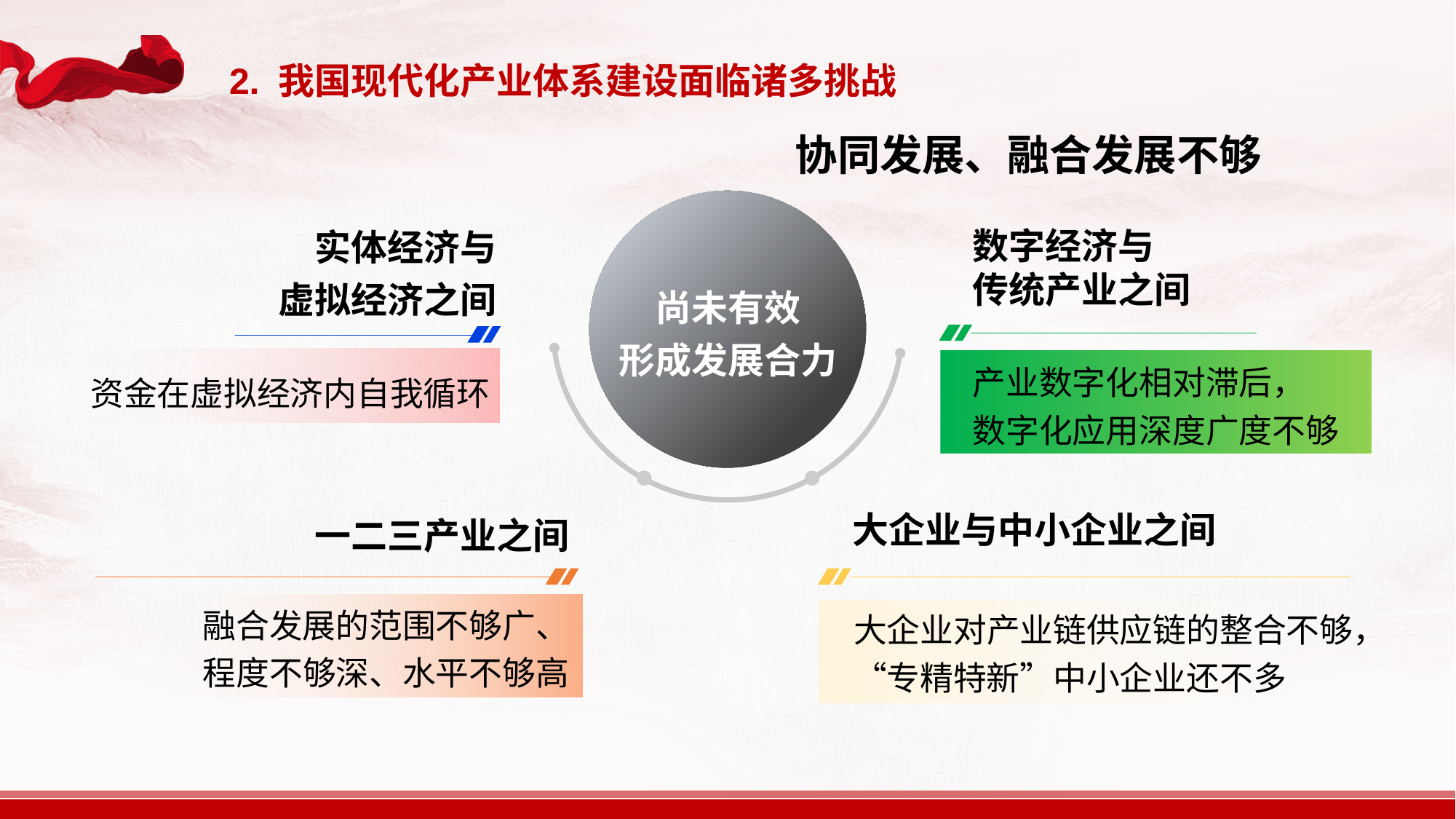

2. 我国现代化产业体系建设面临诸多挑战
协同发展、融合发展不够

实体经济与
虚拟经济之间
数字经济与
传统产业之间
尚未有效
形成发展合力

资金在虚拟经济内自我循环

产业数字化相对滞后，
数字化应用深度广度不够

一二三产业之间
大企业与中小企业之间

融合发展的范围不够广、
程度不够深、水平不够高

大企业对产业链供应链的整合不够，“专精特新”中小企业还不多